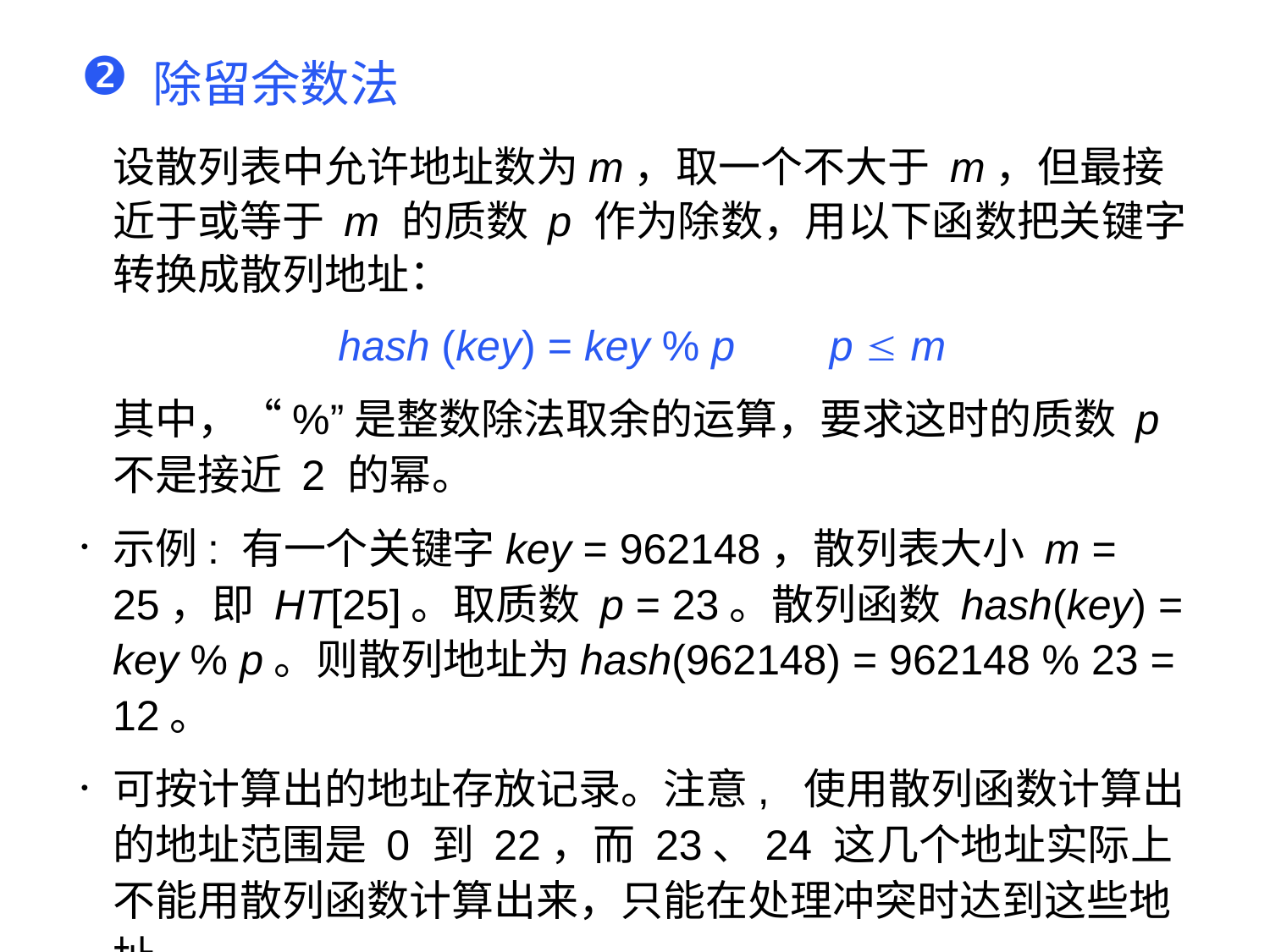

除留余数法
	设散列表中允许地址数为m，取一个不大于 m，但最接近于或等于 m 的质数 p 作为除数，用以下函数把关键字转换成散列地址：
hash (key) = key % p        p ≤ m
	其中，“%”是整数除法取余的运算，要求这时的质数 p 不是接近 2 的幂。
示例: 有一个关键字key = 962148，散列表大小 m = 25，即 HT[25]。取质数 p = 23。散列函数 hash(key) = key % p。则散列地址为hash(962148) = 962148 % 23 = 12。
可按计算出的地址存放记录。注意,  使用散列函数计算出的地址范围是 0 到 22，而 23、24 这几个地址实际上不能用散列函数计算出来，只能在处理冲突时达到这些地址。